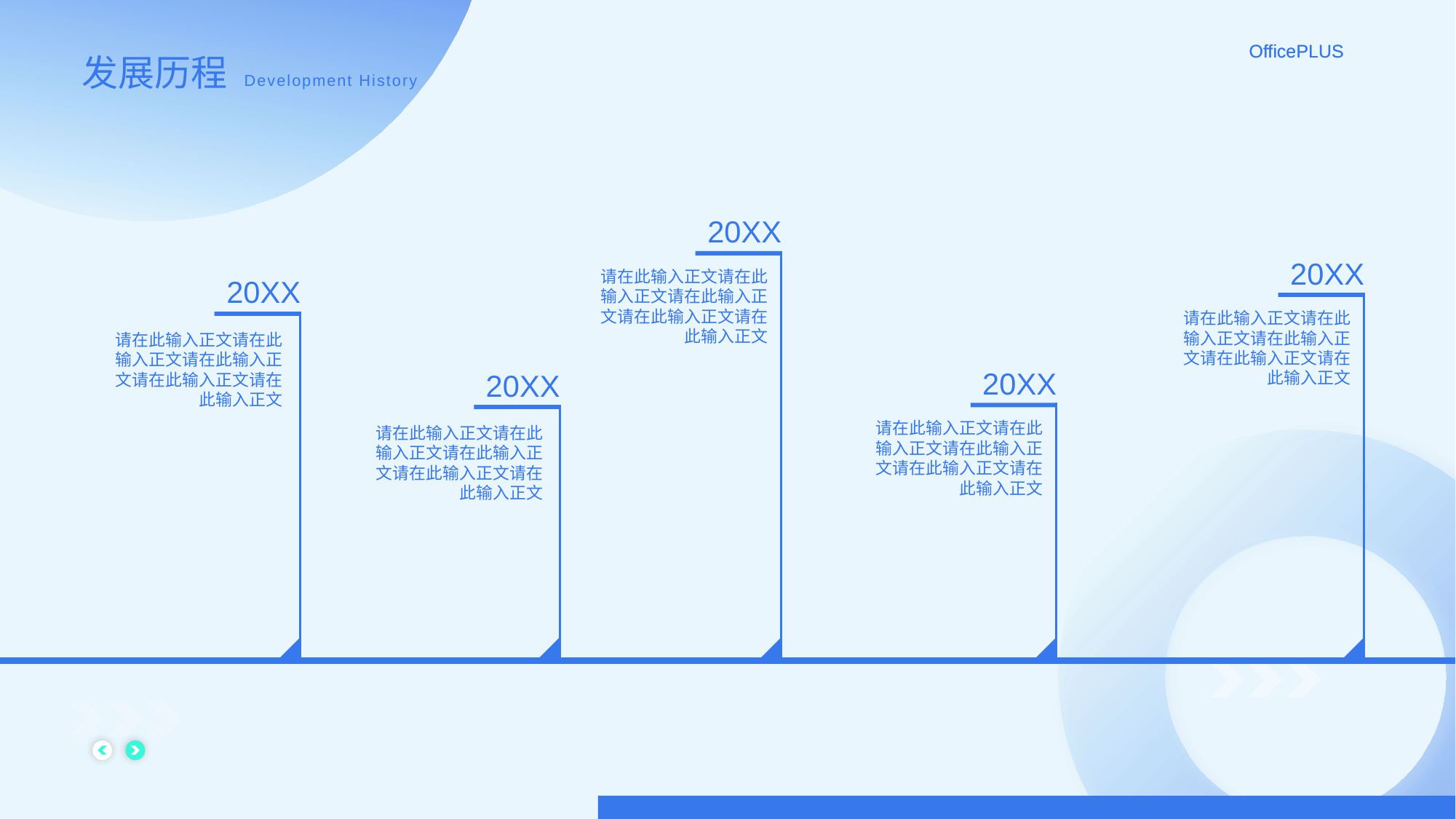

发展历程 Development History
20XX

20XX
请在此输入正文请在此输入正文请在此输入正文请在此输入正文请在此输入正文
20XX

请在此输入正文请在此输入正文请在此输入正文请在此输入正文请在此输入正文

请在此输入正文请在此输入正文请在此输入正文请在此输入正文请在此输入正文
20XX
20XX

请在此输入正文请在此输入正文请在此输入正文请在此输入正文请在此输入正文
请在此输入正文请在此输入正文请在此输入正文请在此输入正文请在此输入正文